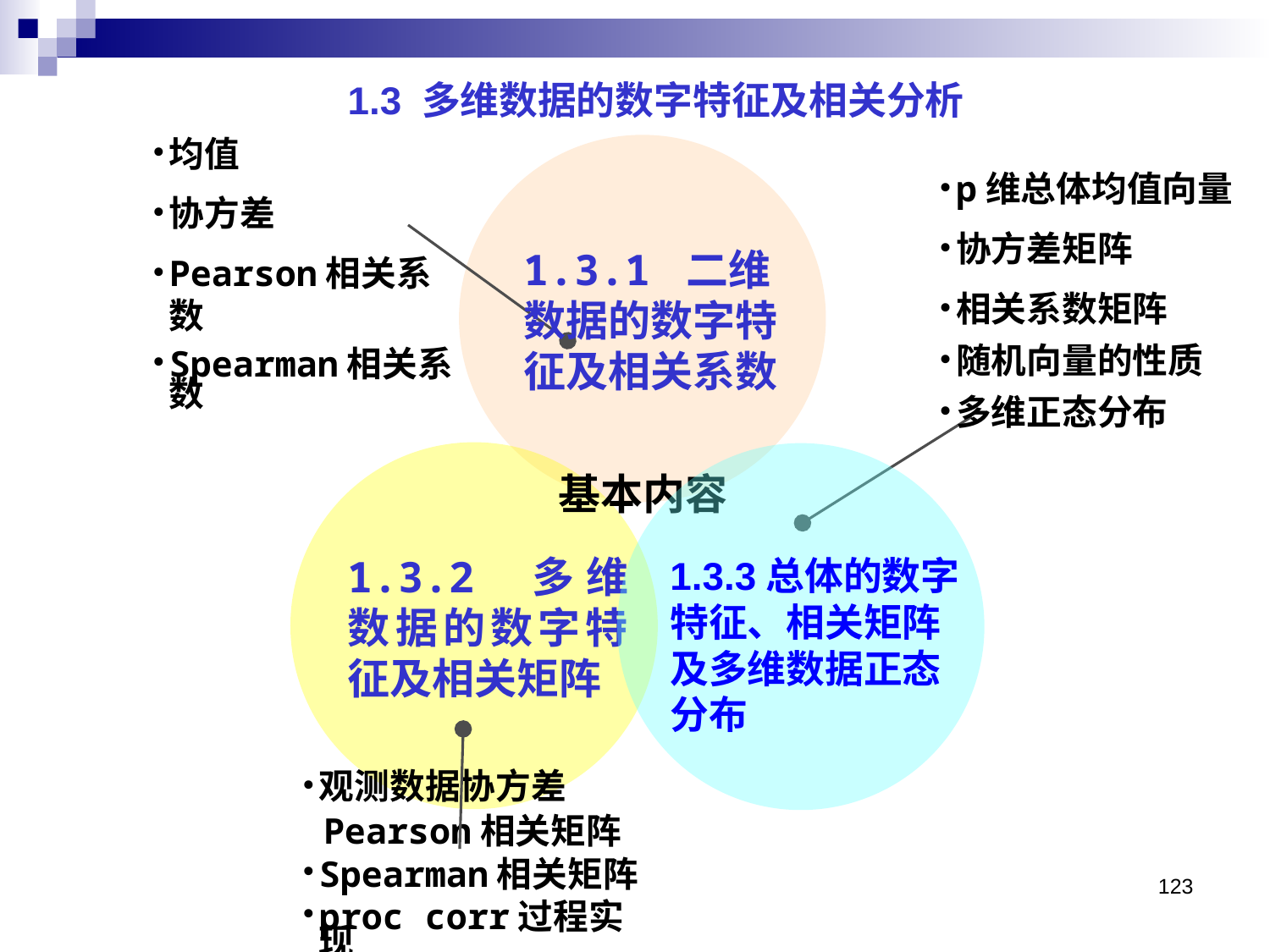

1.3 多维数据的数字特征及相关分析

均值
协方差
Pearson相关系数
Spearman相关系数
p维总体均值向量
协方差矩阵
相关系数矩阵
随机向量的性质
多维正态分布

1.3.1 二维数据的数字特征及相关系数

基本内容
1.3.2 多维数据的数字特征及相关矩阵
1.3.3总体的数字特征、相关矩阵及多维数据正态分布

观测数据协方差
 Pearson相关矩阵
Spearman相关矩阵
proc corr过程实现
123